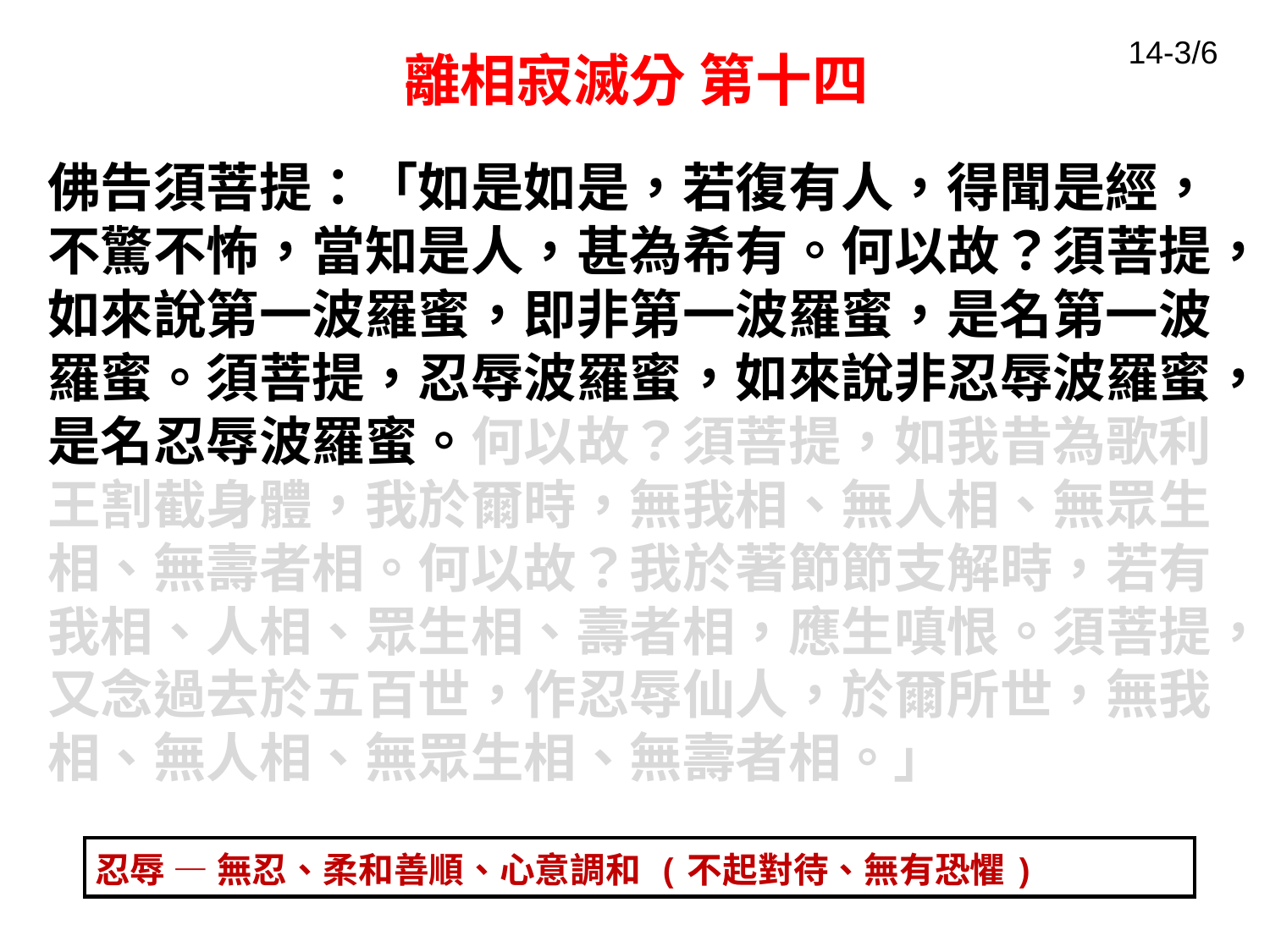

14-3/6
# 離相寂滅分 第十四
佛告須菩提：「如是如是，若復有人，得聞是經，不驚不怖，當知是人，甚為希有。何以故？須菩提，如來說第一波羅蜜，即非第一波羅蜜，是名第一波羅蜜。須菩提，忍辱波羅蜜，如來說非忍辱波羅蜜，是名忍辱波羅蜜。何以故？須菩提，如我昔為歌利王割截身體，我於爾時，無我相、無人相、無眾生相、無壽者相。何以故？我於著節節支解時，若有我相、人相、眾生相、壽者相，應生嗔恨。須菩提，又念過去於五百世，作忍辱仙人，於爾所世，無我相、無人相、無眾生相、無壽者相。」
忍辱 — 無忍、柔和善順、心意調和 (不起對待、無有恐懼)